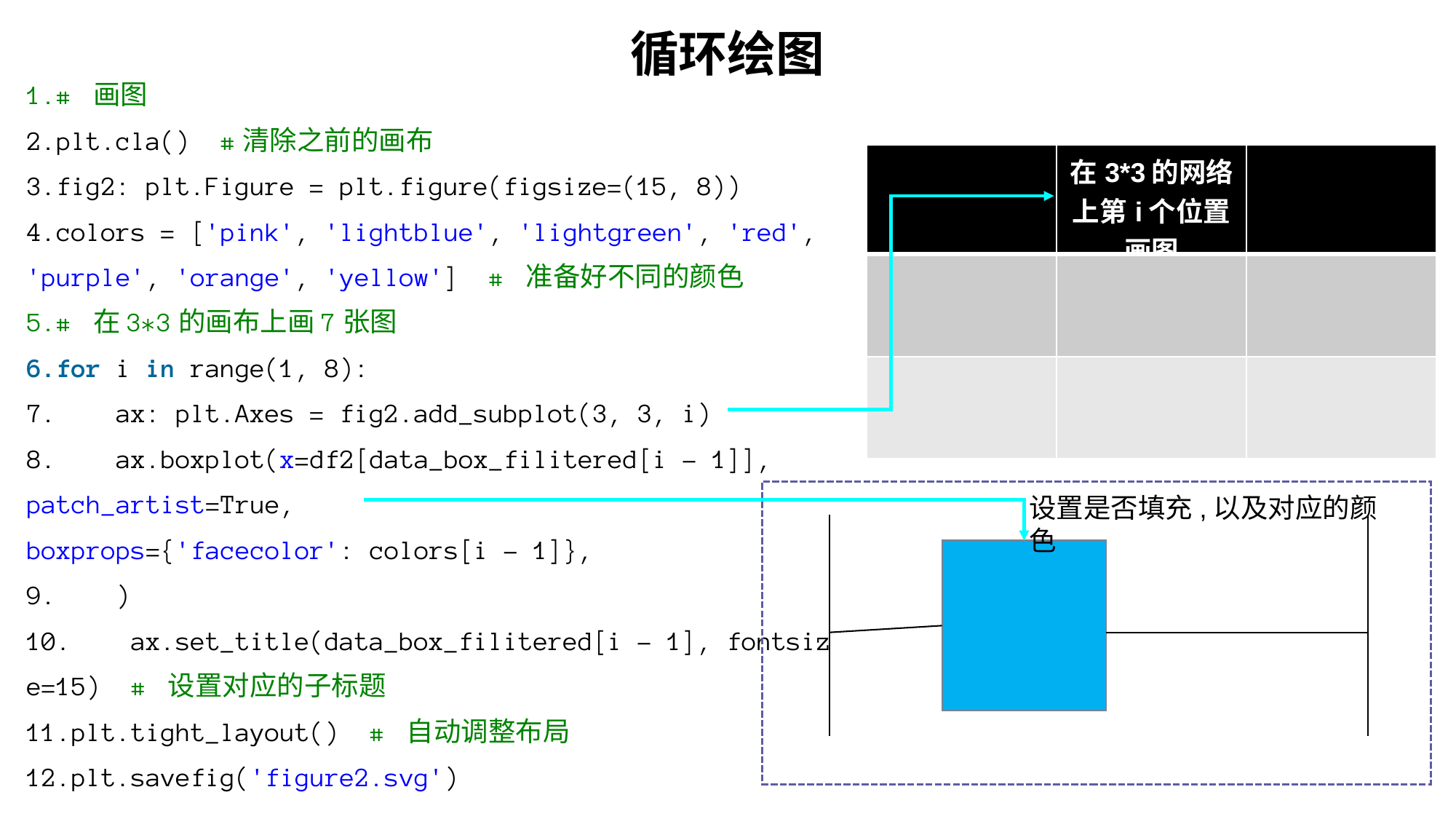

循环绘图
# 画图
plt.cla()  #清除之前的画布
fig2: plt.Figure = plt.figure(figsize=(15, 8))
colors = ['pink', 'lightblue', 'lightgreen', 'red', 'purple', 'orange', 'yellow']  # 准备好不同的颜色
# 在3*3的画布上画7张图
for i in range(1, 8):
    ax: plt.Axes = fig2.add_subplot(3, 3, i)
    ax.boxplot(x=df2[data_box_filitered[i - 1]],
patch_artist=True,
boxprops={'facecolor': colors[i - 1]},
    )
    ax.set_title(data_box_filitered[i - 1], fontsize=15)  # 设置对应的子标题
plt.tight_layout()  # 自动调整布局
plt.savefig('figure2.svg')
|  | 在3\*3的网络上第i个位置画图 |  |
| --- | --- | --- |
|  |  |  |
|  |  |  |

设置是否填充,以及对应的颜色